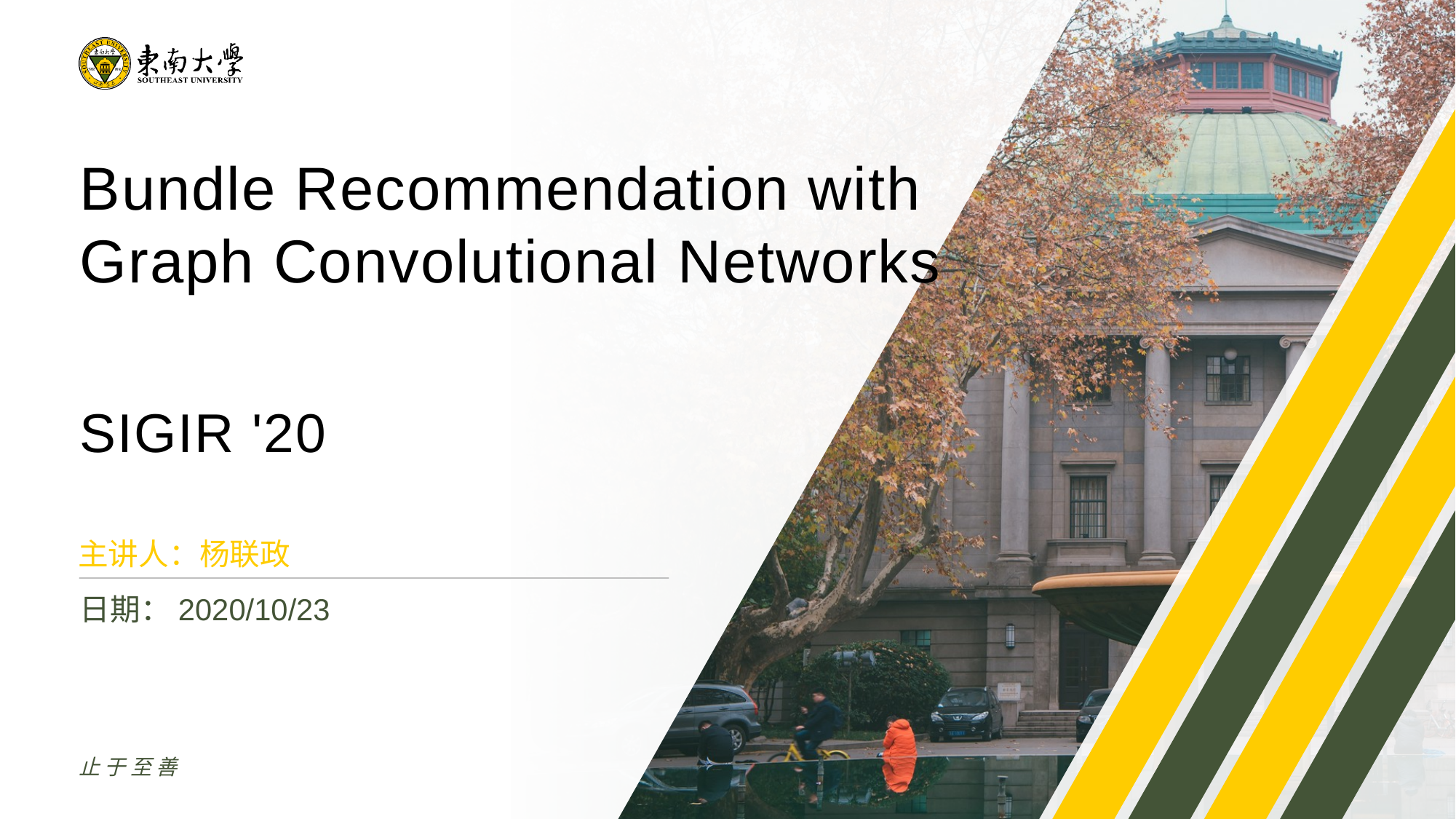

Bundle Recommendation with Graph Convolutional Networks

SIGIR '20
主讲人：杨联政
日期：2020/10/23
止于至善